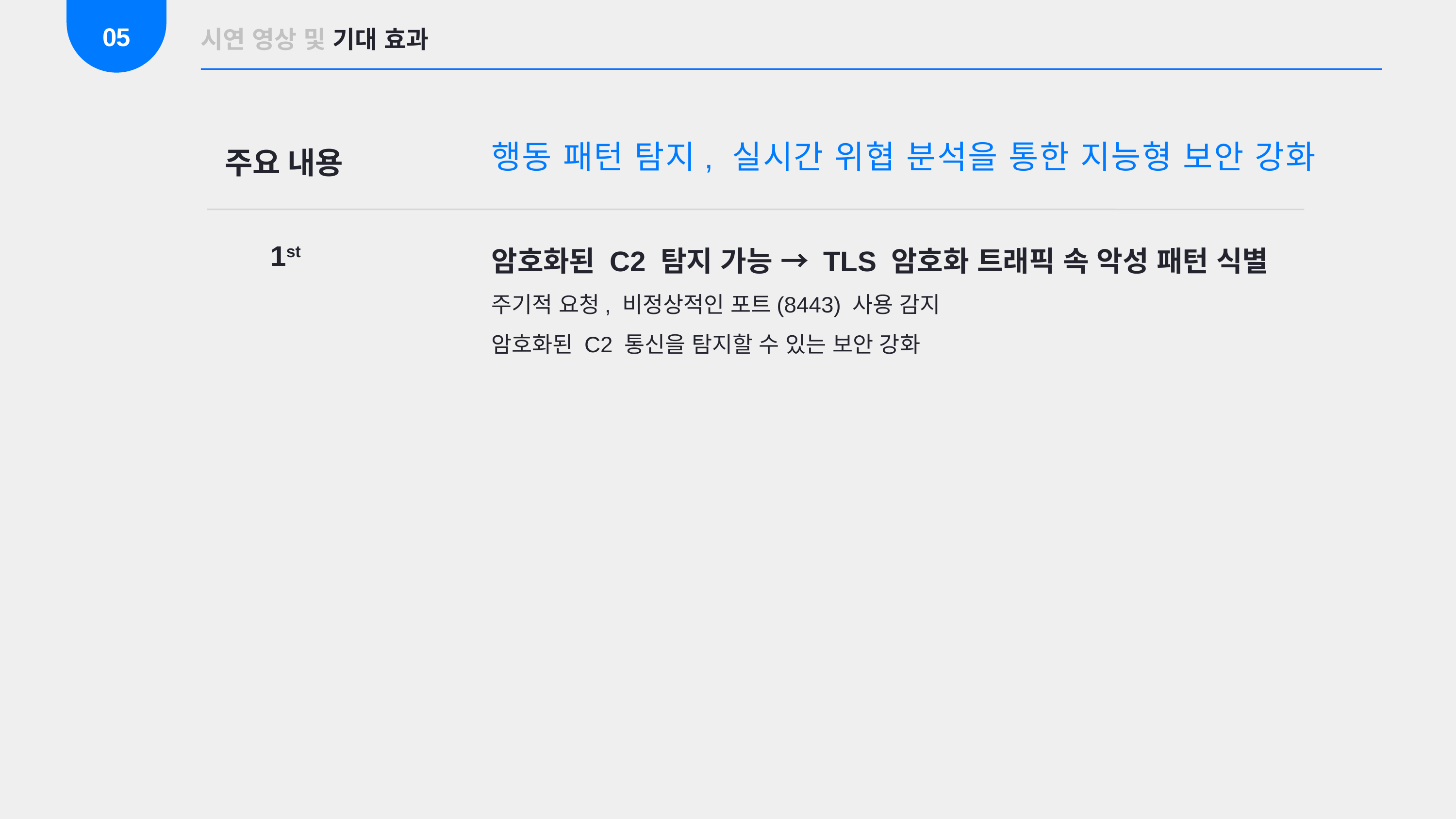

05
시연 영상 및 기대 효과

행동 패턴 탐지, 실시간 위협 분석을 통한 지능형 보안 강화
주요 내용

암호화된 C2 탐지 가능 → TLS 암호화 트래픽 속 악성 패턴 식별
주기적 요청, 비정상적인 포트(8443) 사용 감지
암호화된 C2 통신을 탐지할 수 있는 보안 강화
1st